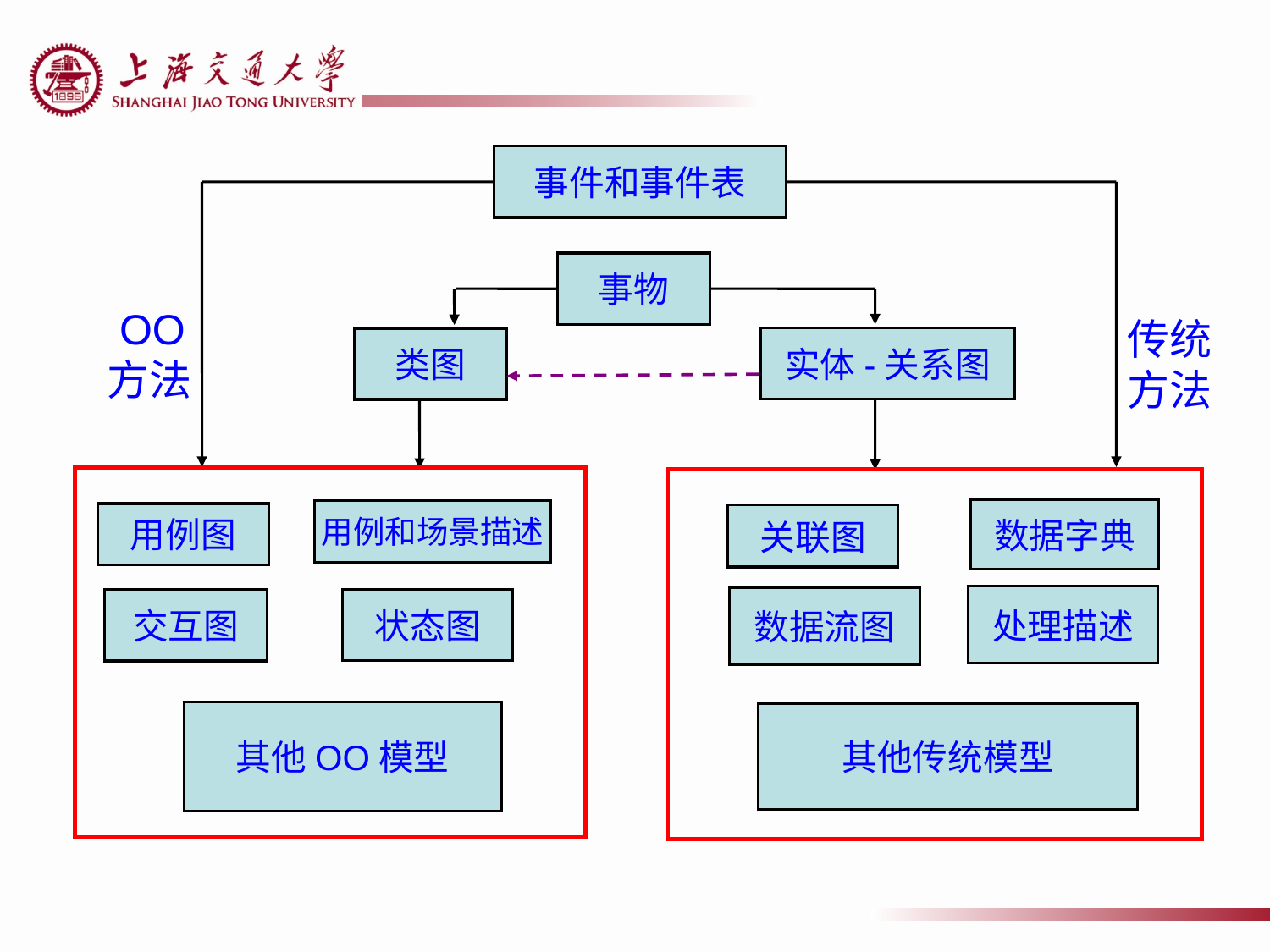

事件和事件表

事物

实体-关系图
类图
 OO
方法
传统
方法

用例和场景描述
用例图
交互图
状态图
其他OO模型

数据字典
关联图
处理描述
数据流图
其他传统模型